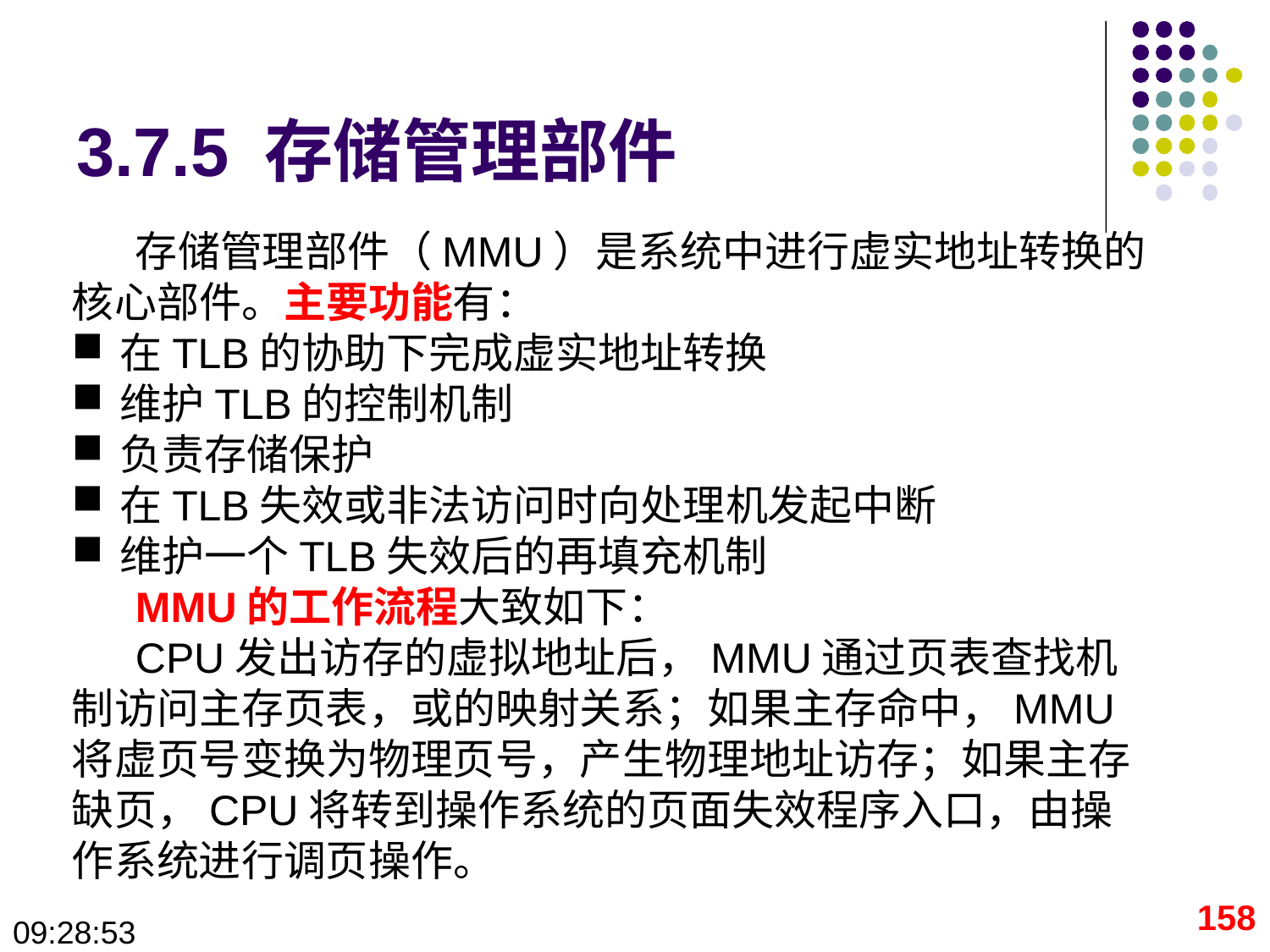

# 3.7.5 存储管理部件
存储管理部件（MMU）是系统中进行虚实地址转换的核心部件。主要功能有：
在TLB的协助下完成虚实地址转换
维护TLB的控制机制
负责存储保护
在TLB失效或非法访问时向处理机发起中断
维护一个TLB失效后的再填充机制
MMU的工作流程大致如下：
CPU发出访存的虚拟地址后，MMU通过页表查找机制访问主存页表，或的映射关系；如果主存命中，MMU将虚页号变换为物理页号，产生物理地址访存；如果主存缺页，CPU将转到操作系统的页面失效程序入口，由操作系统进行调页操作。
158
09:28:53